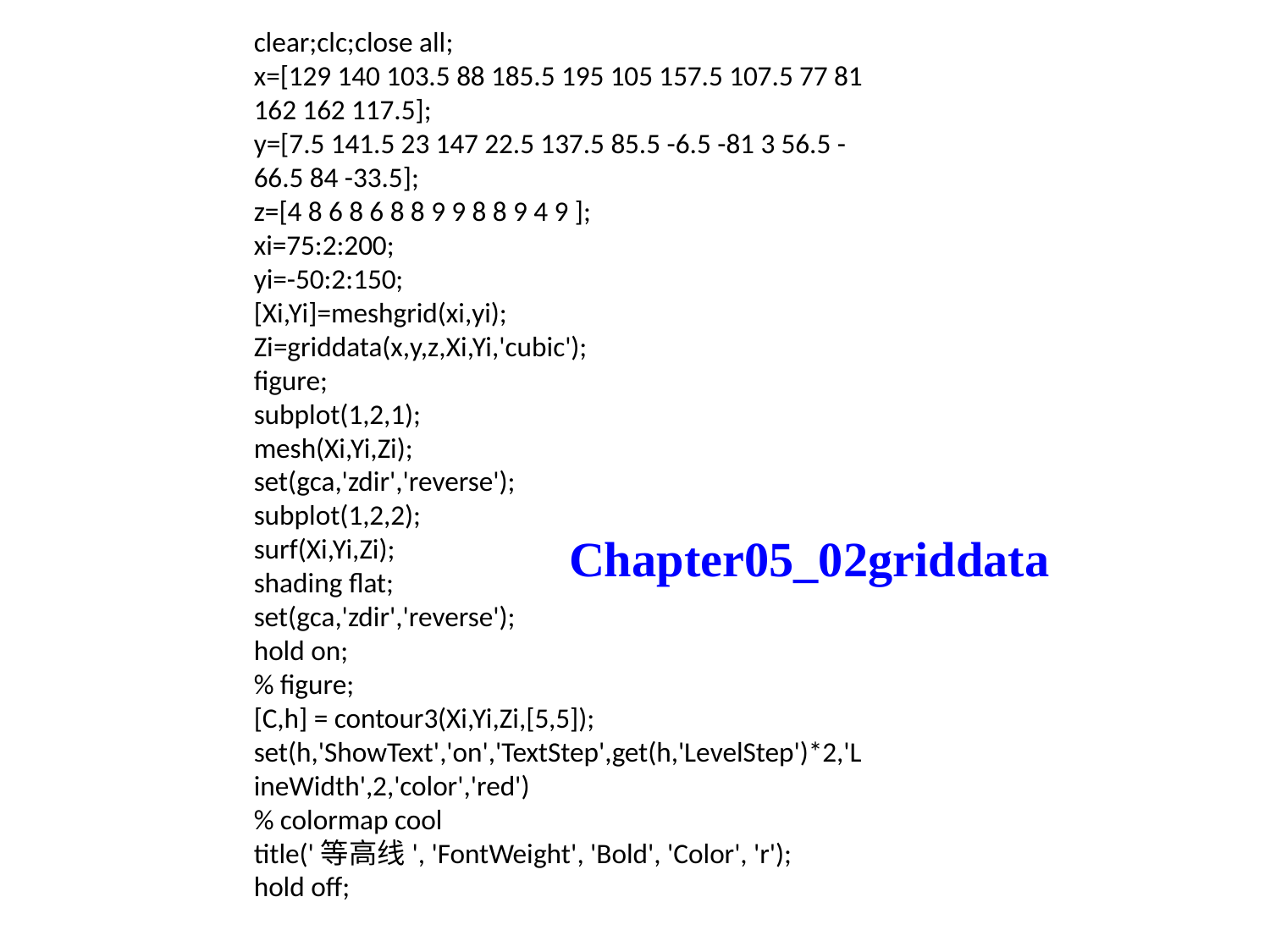

clear;clc;close all;
x=[129 140 103.5 88 185.5 195 105 157.5 107.5 77 81 162 162 117.5];
y=[7.5 141.5 23 147 22.5 137.5 85.5 -6.5 -81 3 56.5 -66.5 84 -33.5];
z=[4 8 6 8 6 8 8 9 9 8 8 9 4 9 ];
xi=75:2:200;
yi=-50:2:150;
[Xi,Yi]=meshgrid(xi,yi);
Zi=griddata(x,y,z,Xi,Yi,'cubic');
figure;
subplot(1,2,1);
mesh(Xi,Yi,Zi);
set(gca,'zdir','reverse');
subplot(1,2,2);
surf(Xi,Yi,Zi);
shading flat;
set(gca,'zdir','reverse');
hold on;
% figure;
[C,h] = contour3(Xi,Yi,Zi,[5,5]);
set(h,'ShowText','on','TextStep',get(h,'LevelStep')*2,'LineWidth',2,'color','red')
% colormap cool
title('等高线', 'FontWeight', 'Bold', 'Color', 'r');
hold off;
Chapter05_02griddata